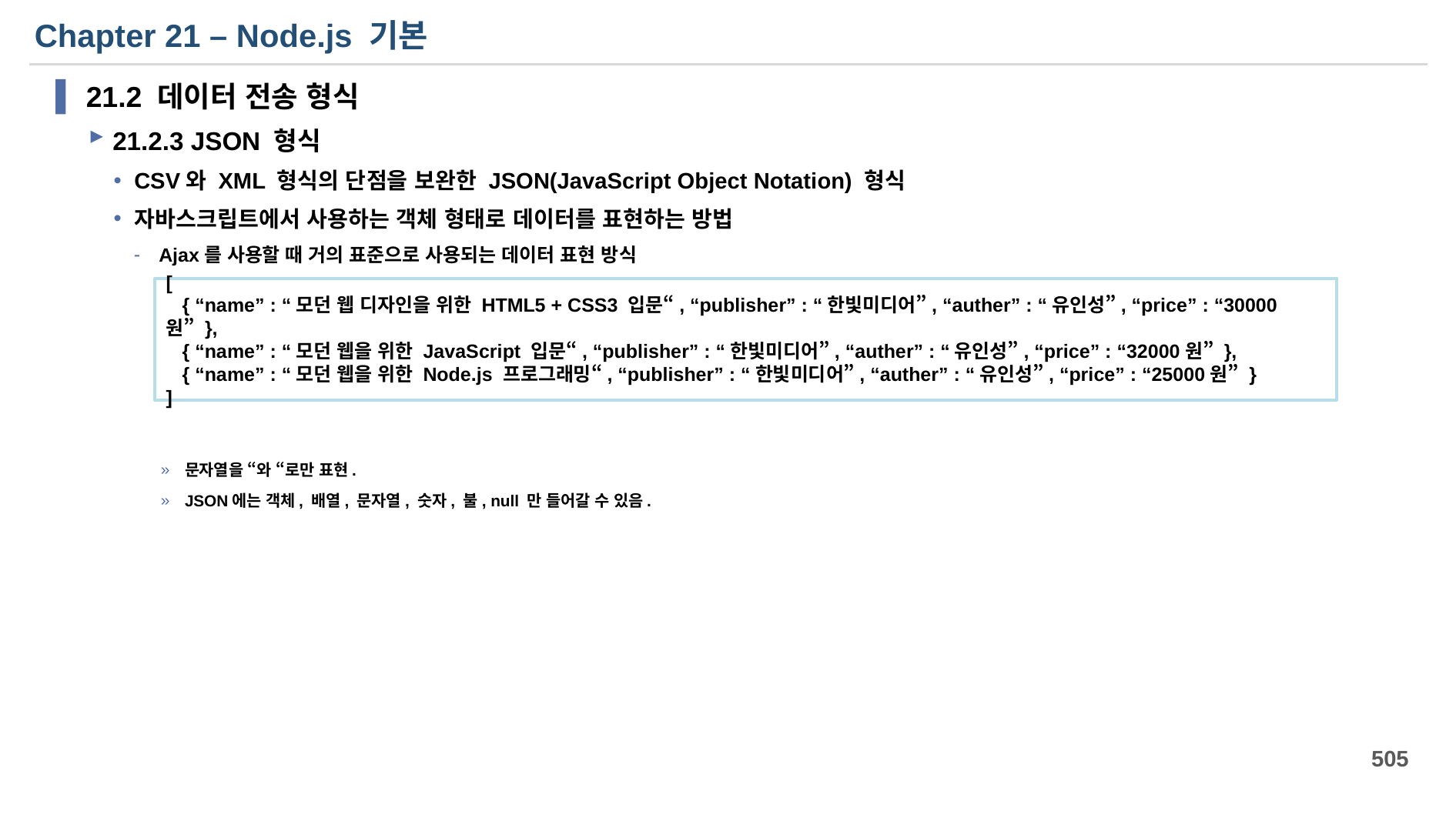

# Chapter 21 – Node.js 기본
21.2 데이터 전송 형식
21.2.3 JSON 형식
CSV와 XML 형식의 단점을 보완한 JSON(JavaScript Object Notation) 형식
자바스크립트에서 사용하는 객체 형태로 데이터를 표현하는 방법
Ajax를 사용할 때 거의 표준으로 사용되는 데이터 표현 방식

문자열을 “와 “로만 표현.
JSON에는 객체, 배열, 문자열, 숫자, 불, null 만 들어갈 수 있음.

[
   { “name” : “모던 웹 디자인을 위한 HTML5 + CSS3 입문“, “publisher” : “한빛미디어”, “auther” : “유인성”, “price” : “30000원” },
   { “name” : “모던 웹을 위한 JavaScript 입문“, “publisher” : “한빛미디어”, “auther” : “유인성”, “price” : “32000원” },
   { “name” : “모던 웹을 위한 Node.js 프로그래밍“, “publisher” : “한빛미디어”, “auther” : “유인성”, “price” : “25000원” }
]
505